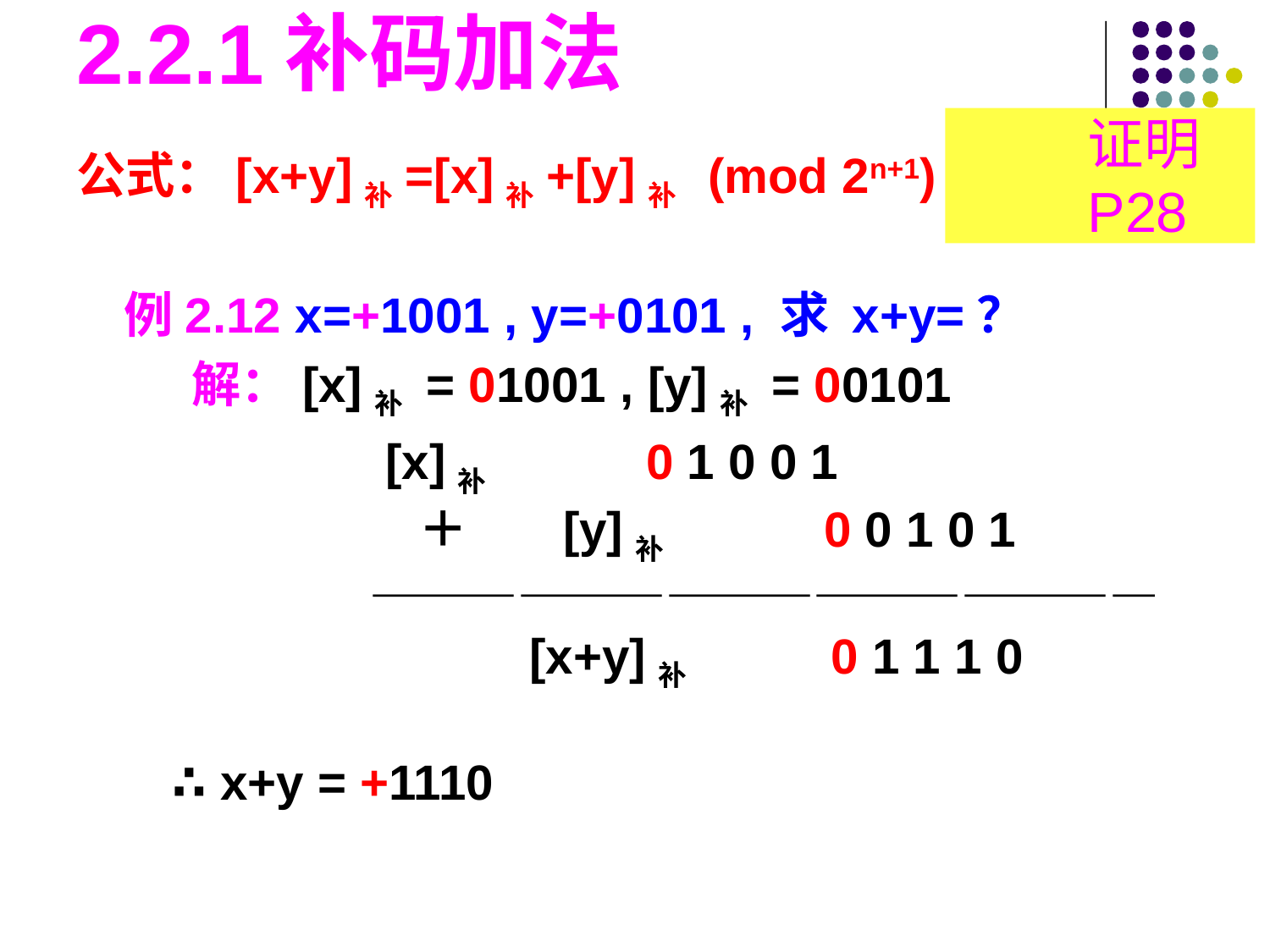

2.2.1补码加法
证明P28
公式：[x+y]补=[x]补+[y]补   (mod 2n+1)
例2.12 x=+1001 , y=+0101 , 求 x+y=？
     解：[x]补 = 01001 , [y]补 = 00101
                   [x]补　　　0 1 0 0 1
　　　　　＋　   [y]补　　　0 0 1 0 1
　　　　————————————————
　　　　　　　[x+y]补　　   0 1 1 1 0
∴ x+y = +1110
#
37